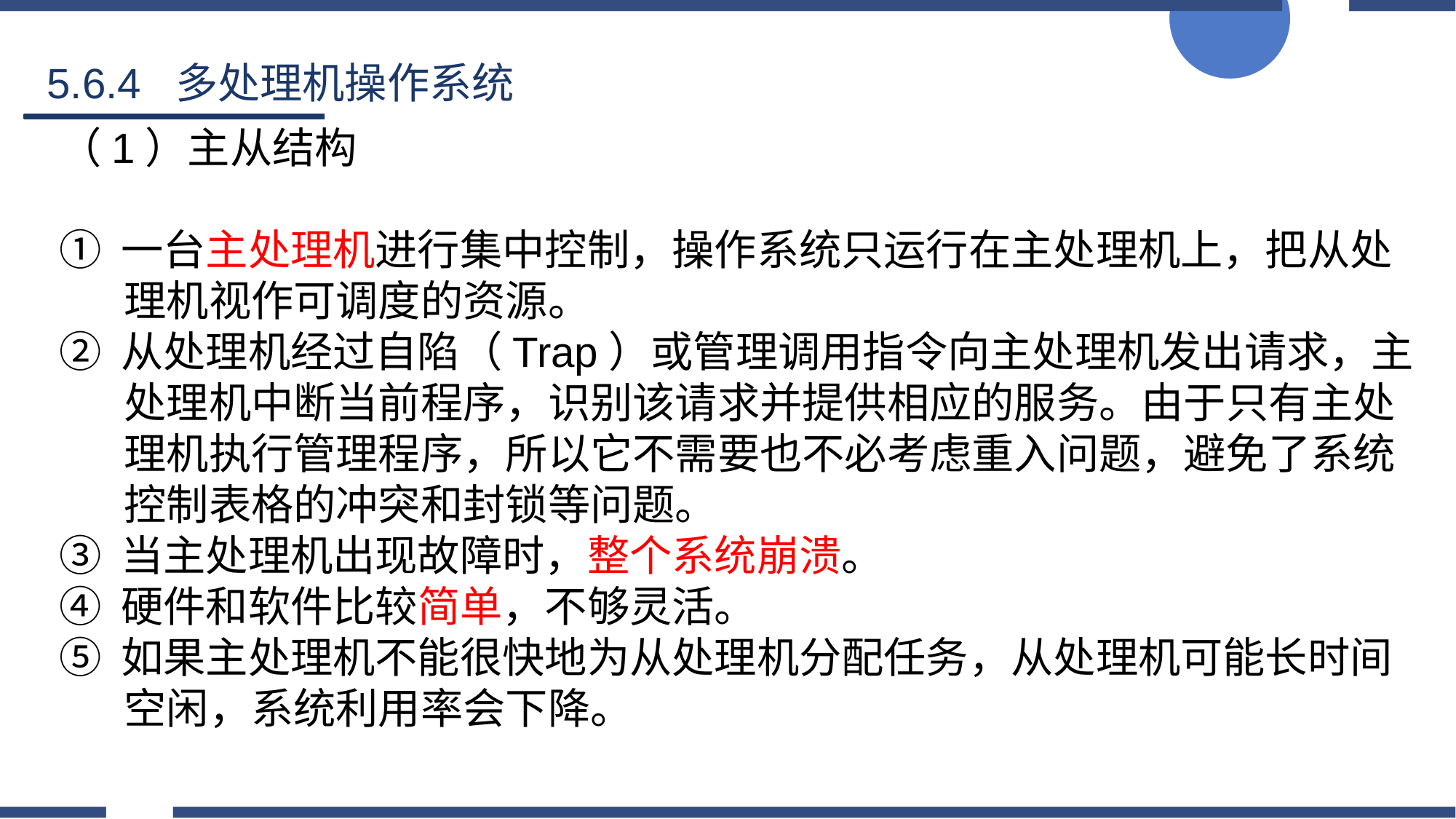

5.6.4  多处理机操作系统
（1）主从结构

① 一台主处理机进行集中控制，操作系统只运行在主处理机上，把从处理机视作可调度的资源。
② 从处理机经过自陷（Trap）或管理调用指令向主处理机发出请求，主处理机中断当前程序，识别该请求并提供相应的服务。由于只有主处理机执行管理程序，所以它不需要也不必考虑重入问题，避免了系统控制表格的冲突和封锁等问题。
③ 当主处理机出现故障时，整个系统崩溃。
④ 硬件和软件比较简单，不够灵活。
⑤ 如果主处理机不能很快地为从处理机分配任务，从处理机可能长时间空闲，系统利用率会下降。
124